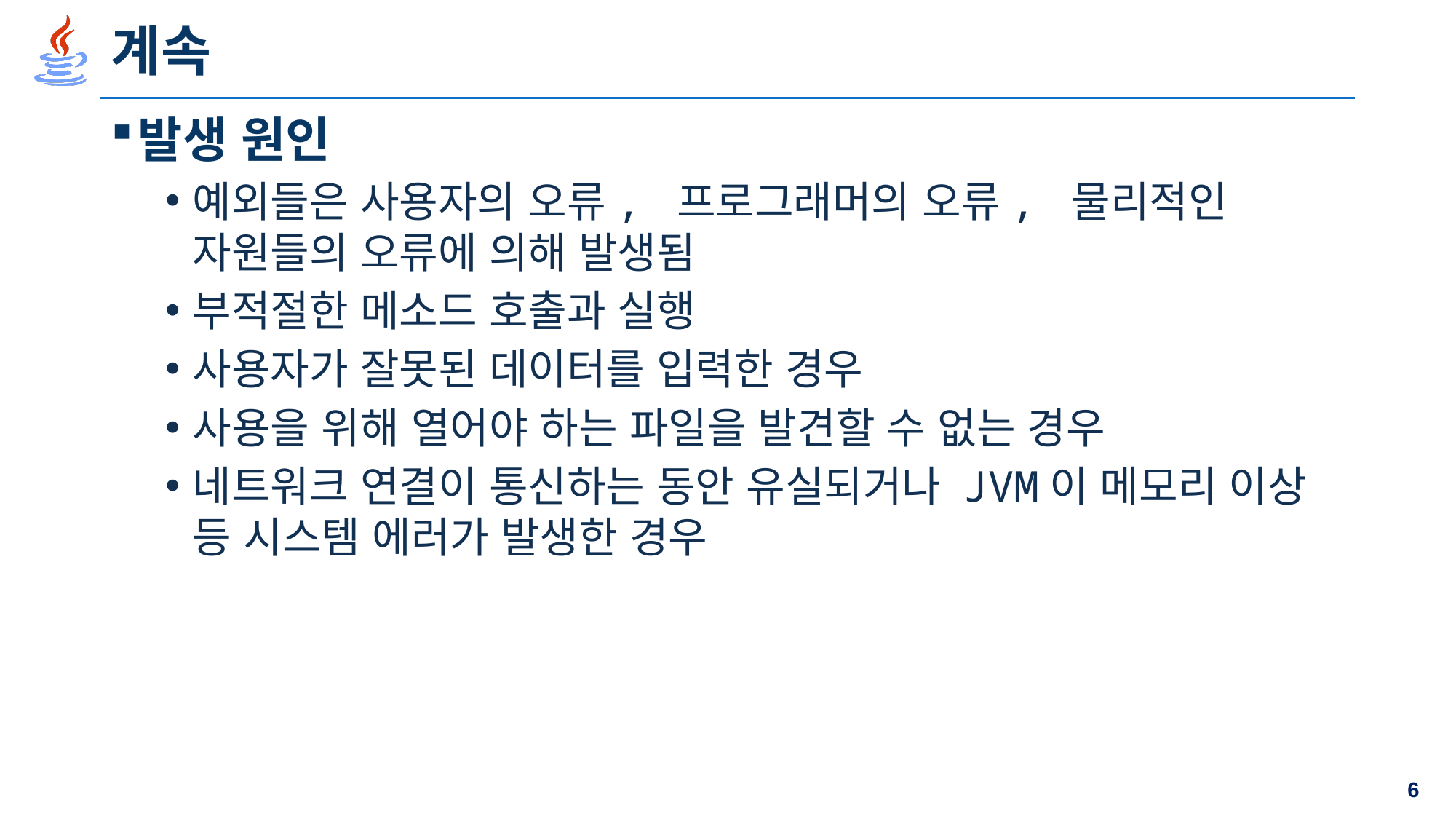

# 계속
발생 원인
예외들은 사용자의 오류, 프로그래머의 오류, 물리적인 자원들의 오류에 의해 발생됨
부적절한 메소드 호출과 실행
사용자가 잘못된 데이터를 입력한 경우
사용을 위해 열어야 하는 파일을 발견할 수 없는 경우
네트워크 연결이 통신하는 동안 유실되거나 JVM이 메모리 이상 등 시스템 에러가 발생한 경우
6